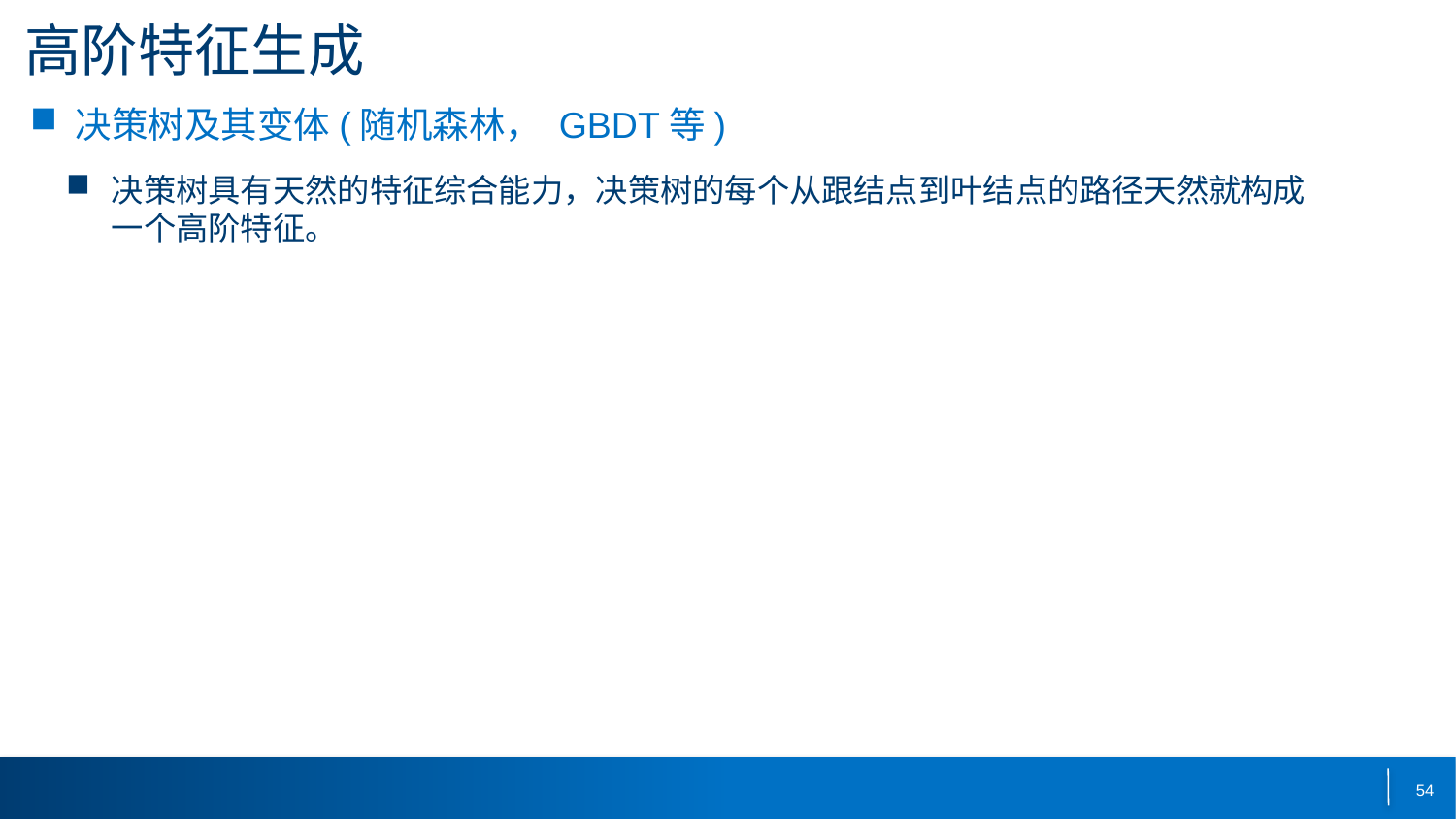

# 高阶特征生成
决策树及其变体(随机森林， GBDT等)
决策树具有天然的特征综合能力，决策树的每个从跟结点到叶结点的路径天然就构成一个高阶特征。
54